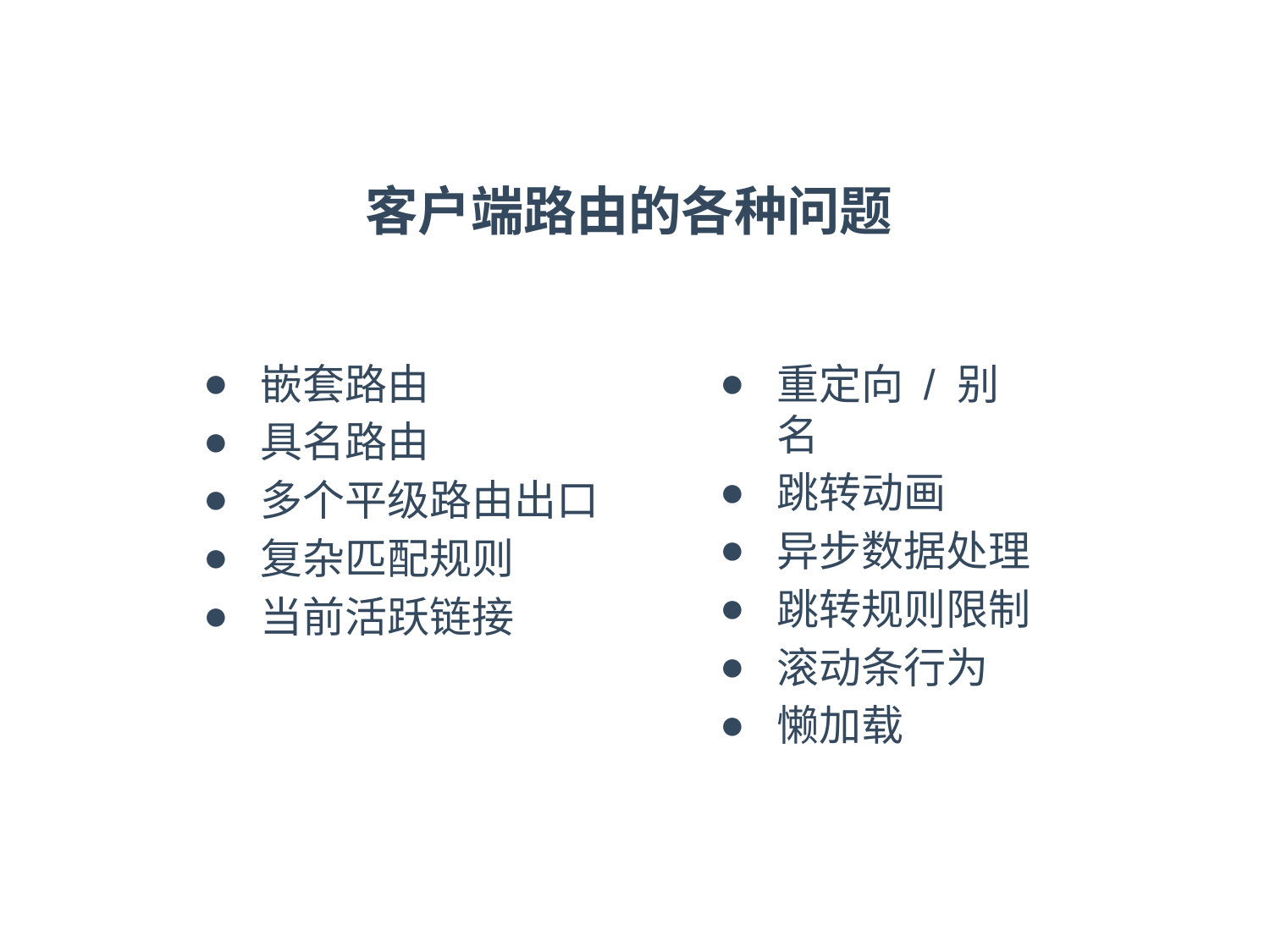

# 客户端路由的各种问题
嵌套路由
具名路由
多个平级路由出口
复杂匹配规则
当前活跃链接
重定向 / 别名
跳转动画
异步数据处理
跳转规则限制
滚动条行为
懒加载